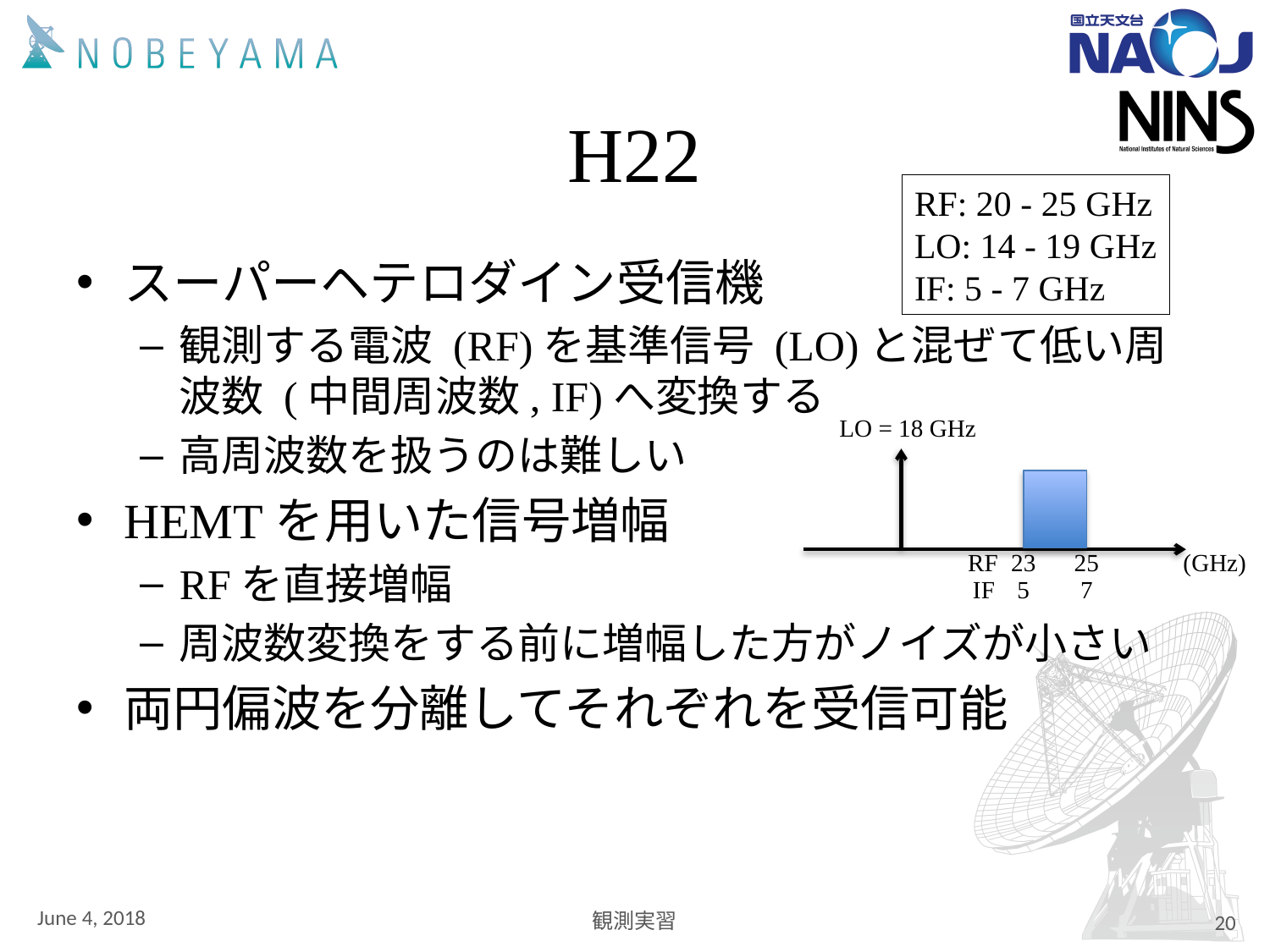

# H22
RF: 20 - 25 GHz
LO: 14 - 19 GHz
IF: 5 - 7 GHz
スーパーヘテロダイン受信機
観測する電波 (RF)を基準信号 (LO)と混ぜて低い周波数 (中間周波数, IF)へ変換する
高周波数を扱うのは難しい
HEMTを用いた信号増幅
RFを直接増幅
周波数変換をする前に増幅した方がノイズが小さい
両円偏波を分離してそれぞれを受信可能
LO = 18 GHz

(GHz)
25
RF
23
IF
5
7
June 4, 2018
観測実習
20